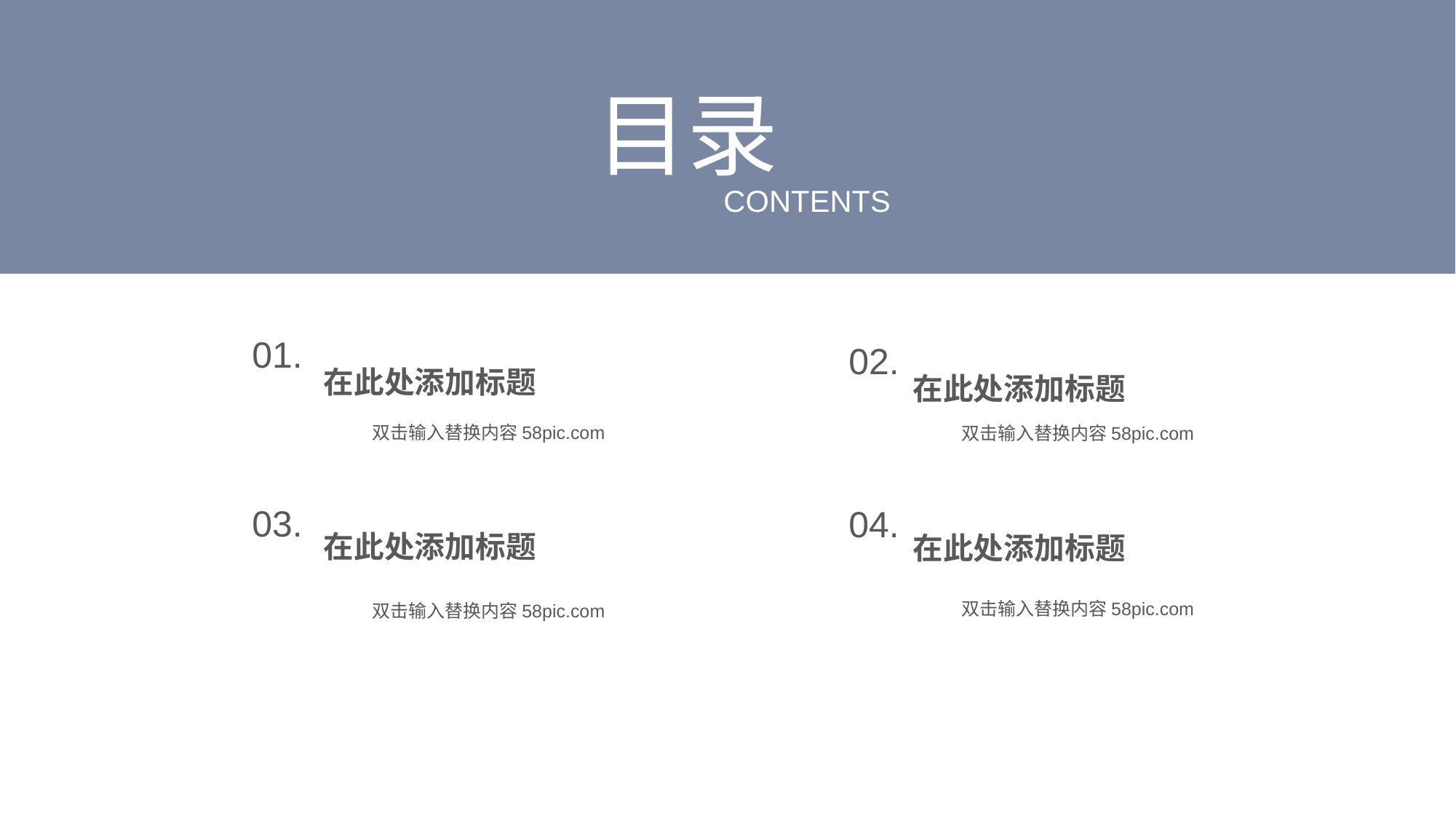

目录
CONTENTS
01.
在此处添加标题
双击输入替换内容58pic.com

02.
在此处添加标题
双击输入替换内容58pic.com

03.
在此处添加标题
双击输入替换内容58pic.com

04.
在此处添加标题
双击输入替换内容58pic.com